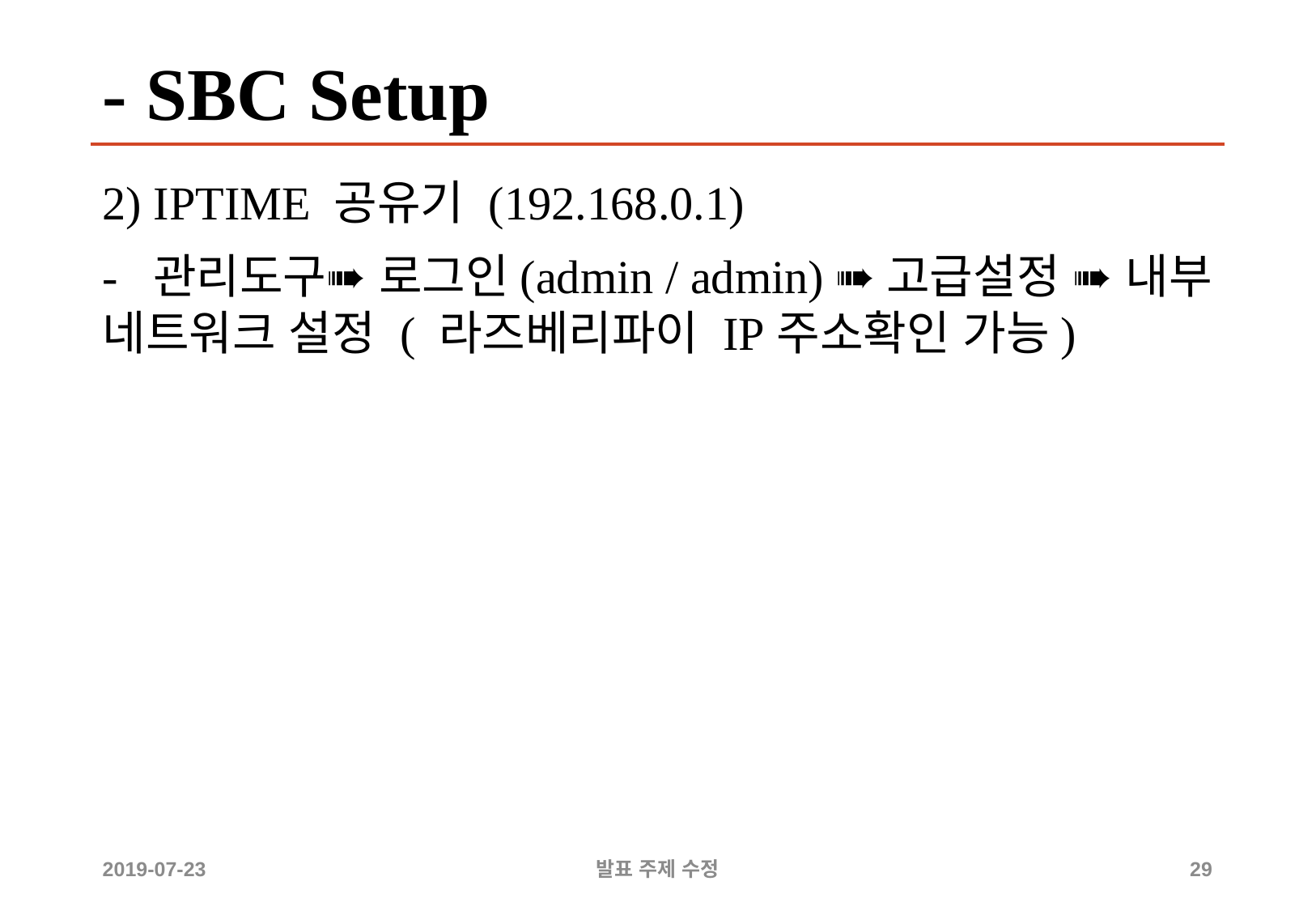

# - SBC Setup
2) IPTIME 공유기 (192.168.0.1)
-  관리도구➠ 로그인(admin / admin) ➠고급설정 ➠ 내부 네트워크 설정 ( 라즈베리파이 IP주소확인 가능)
2019-07-23
발표 주제 수정
29